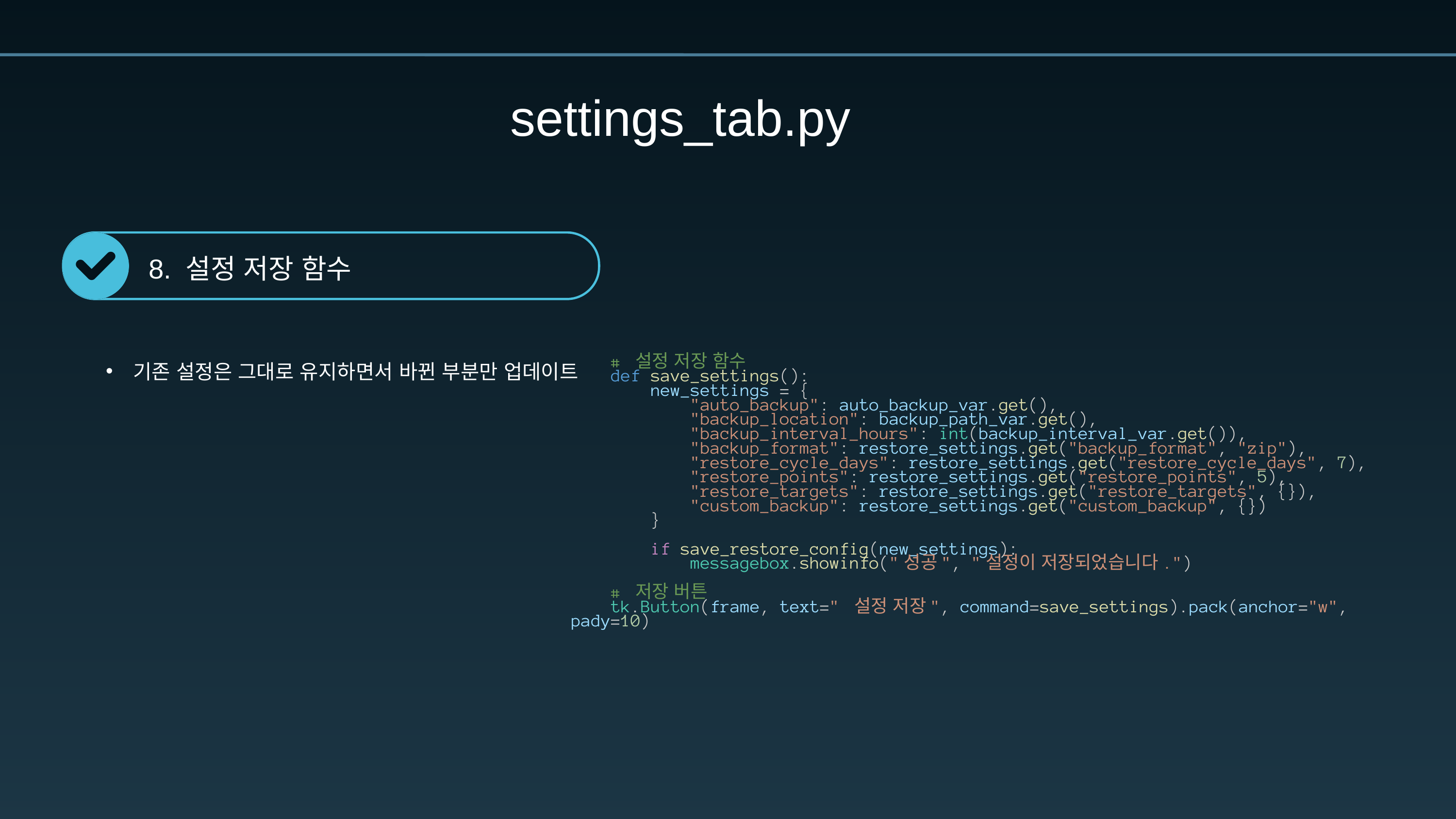

settings_tab.py

8. 설정 저장 함수
    # 설정 저장 함수
    def save_settings():
        new_settings = {
            "auto_backup": auto_backup_var.get(),
            "backup_location": backup_path_var.get(),
            "backup_interval_hours": int(backup_interval_var.get()),
            "backup_format": restore_settings.get("backup_format", "zip"),
            "restore_cycle_days": restore_settings.get("restore_cycle_days", 7),
            "restore_points": restore_settings.get("restore_points", 5),
            "restore_targets": restore_settings.get("restore_targets", {}),
            "custom_backup": restore_settings.get("custom_backup", {})
        }
        if save_restore_config(new_settings):
            messagebox.showinfo("성공", "설정이 저장되었습니다.")
    # 저장 버튼
    tk.Button(frame, text=" 설정 저장", command=save_settings).pack(anchor="w", pady=10)

기존 설정은 그대로 유지하면서 바뀐 부분만 업데이트